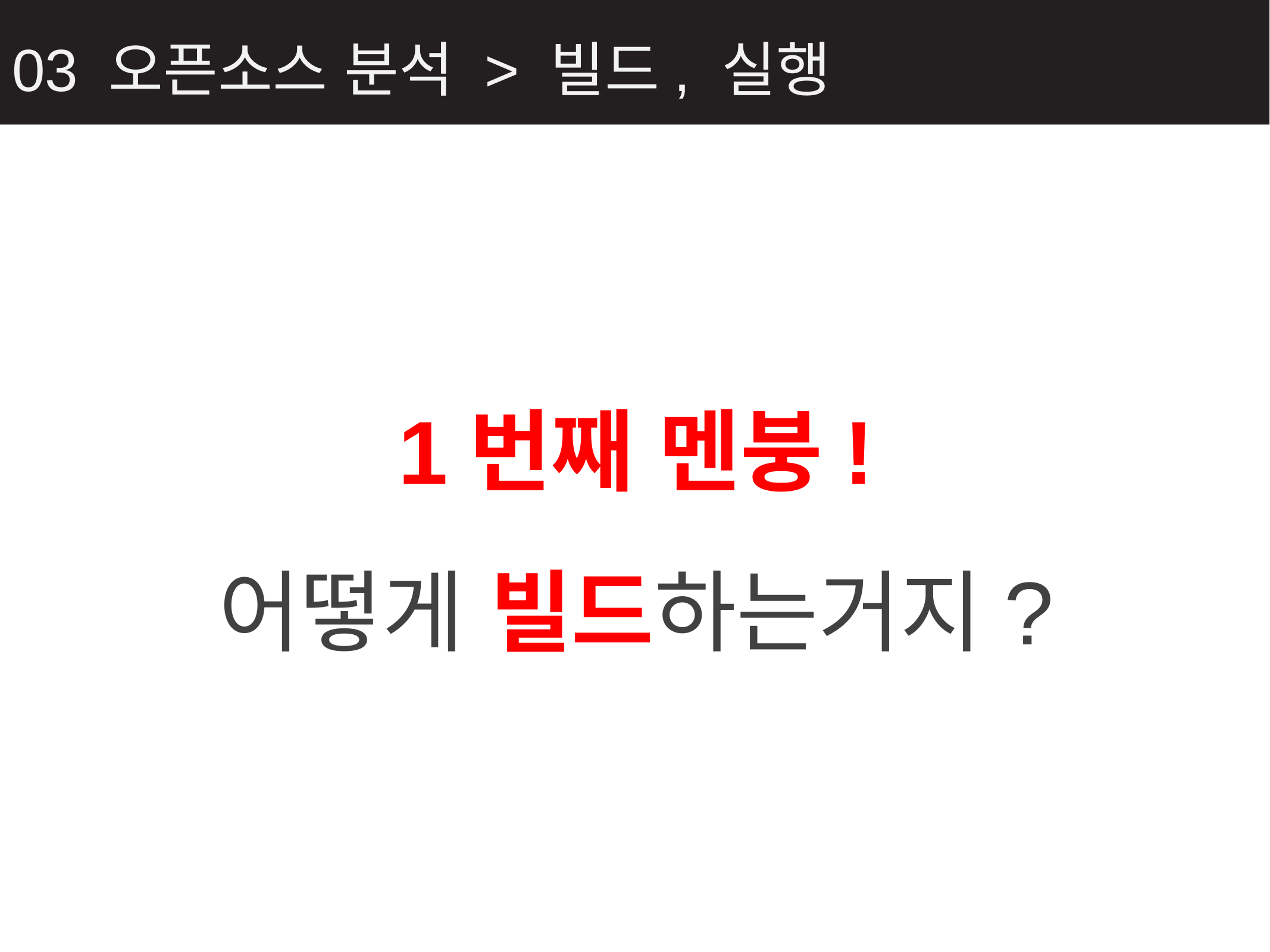

03 오픈소스 분석 > 빌드, 실행
1번째 멘붕!
어떻게 빌드하는거지?